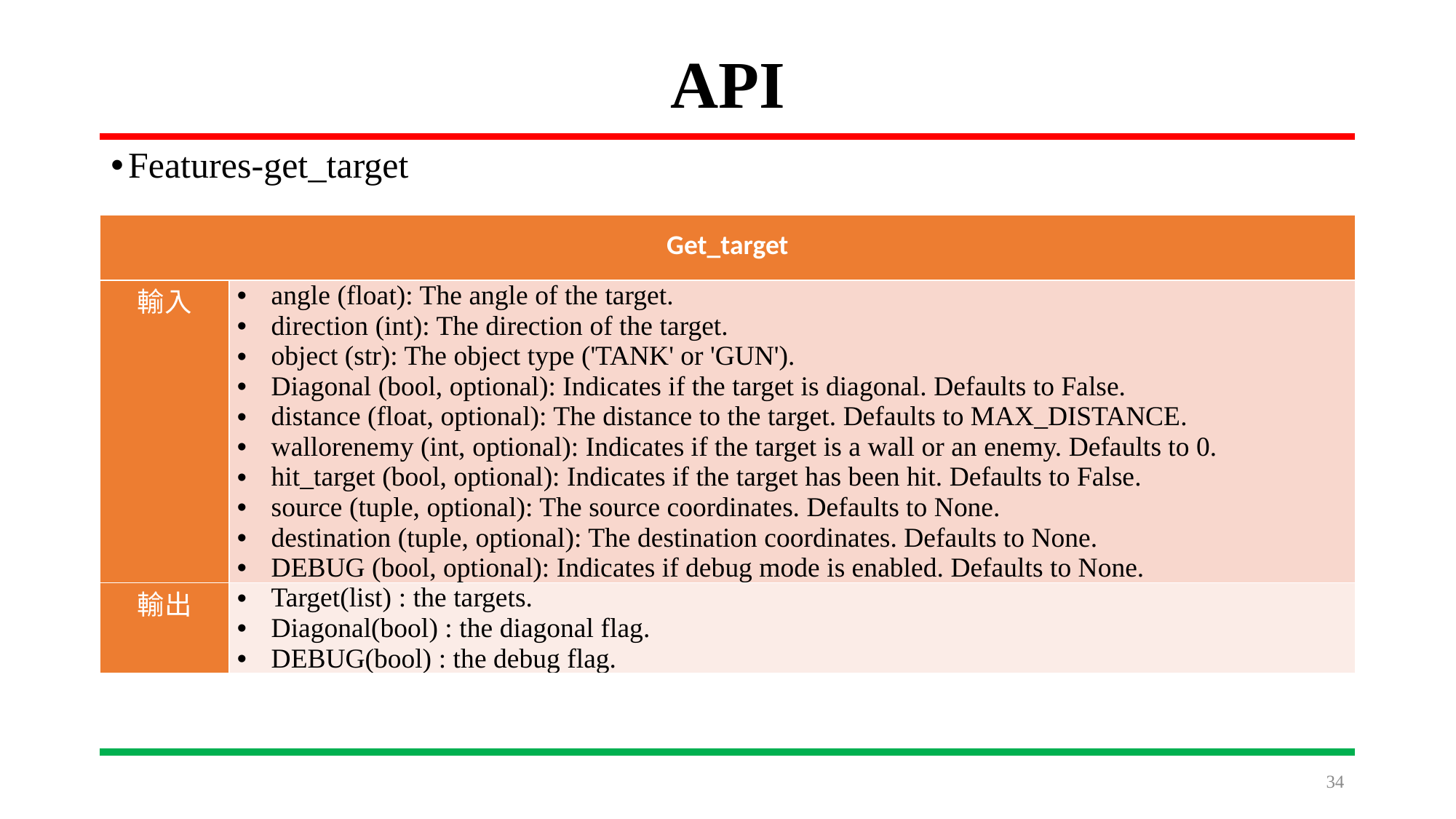

# API
Features-get_target
| Get\_target |  |
| --- | --- |
| 輸入 | angle (float): The angle of the target. direction (int): The direction of the target. object (str): The object type ('TANK' or 'GUN'). Diagonal (bool, optional): Indicates if the target is diagonal. Defaults to False. distance (float, optional): The distance to the target. Defaults to MAX\_DISTANCE. wallorenemy (int, optional): Indicates if the target is a wall or an enemy. Defaults to 0. hit\_target (bool, optional): Indicates if the target has been hit. Defaults to False. source (tuple, optional): The source coordinates. Defaults to None. destination (tuple, optional): The destination coordinates. Defaults to None. DEBUG (bool, optional): Indicates if debug mode is enabled. Defaults to None. |
| 輸出 | Target(list) : the targets. Diagonal(bool) : the diagonal flag. DEBUG(bool) : the debug flag. |
34